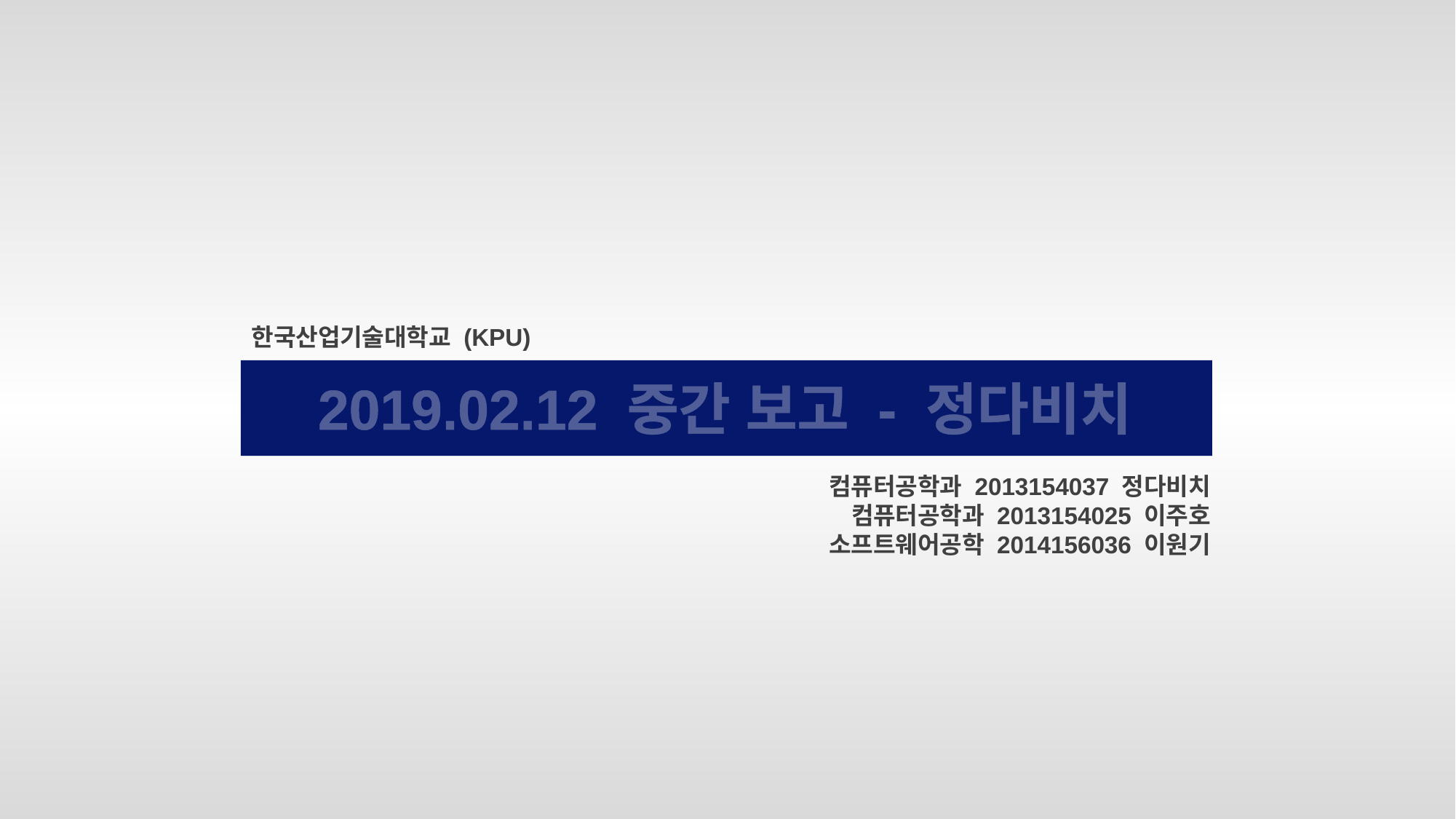

한국산업기술대학교 (KPU)

2019.02.12 중간 보고 - 정다비치
컴퓨터공학과 2013154037 정다비치
컴퓨터공학과 2013154025 이주호
소프트웨어공학 2014156036 이원기